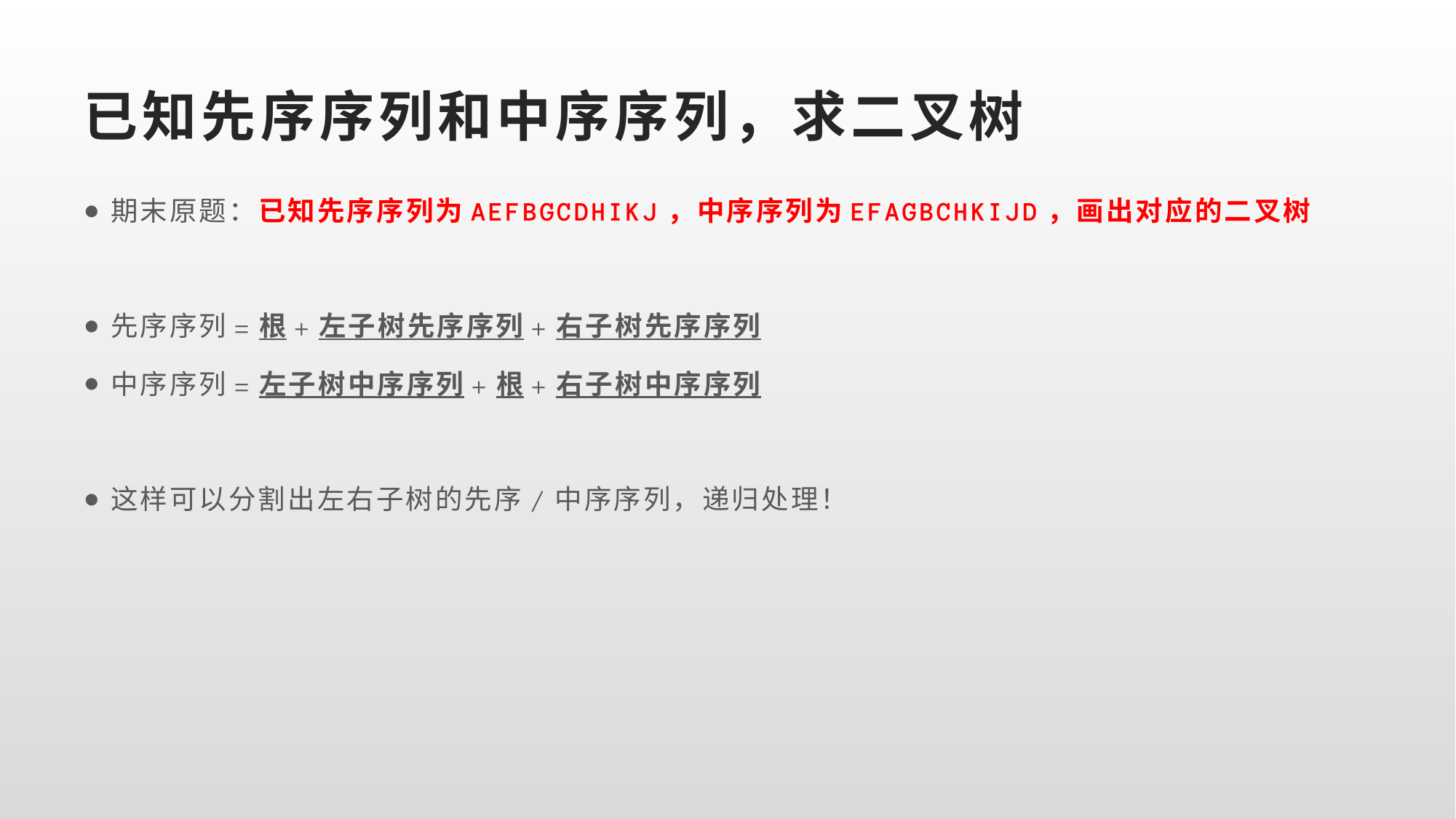

# 已知先序序列和中序序列，求二叉树
期末原题：已知先序序列为AEFBGCDHIKJ，中序序列为EFAGBCHKIJD，画出对应的二叉树

先序序列=根+左子树先序序列+右子树先序序列
中序序列=左子树中序序列+根+右子树中序序列

这样可以分割出左右子树的先序/中序序列，递归处理！